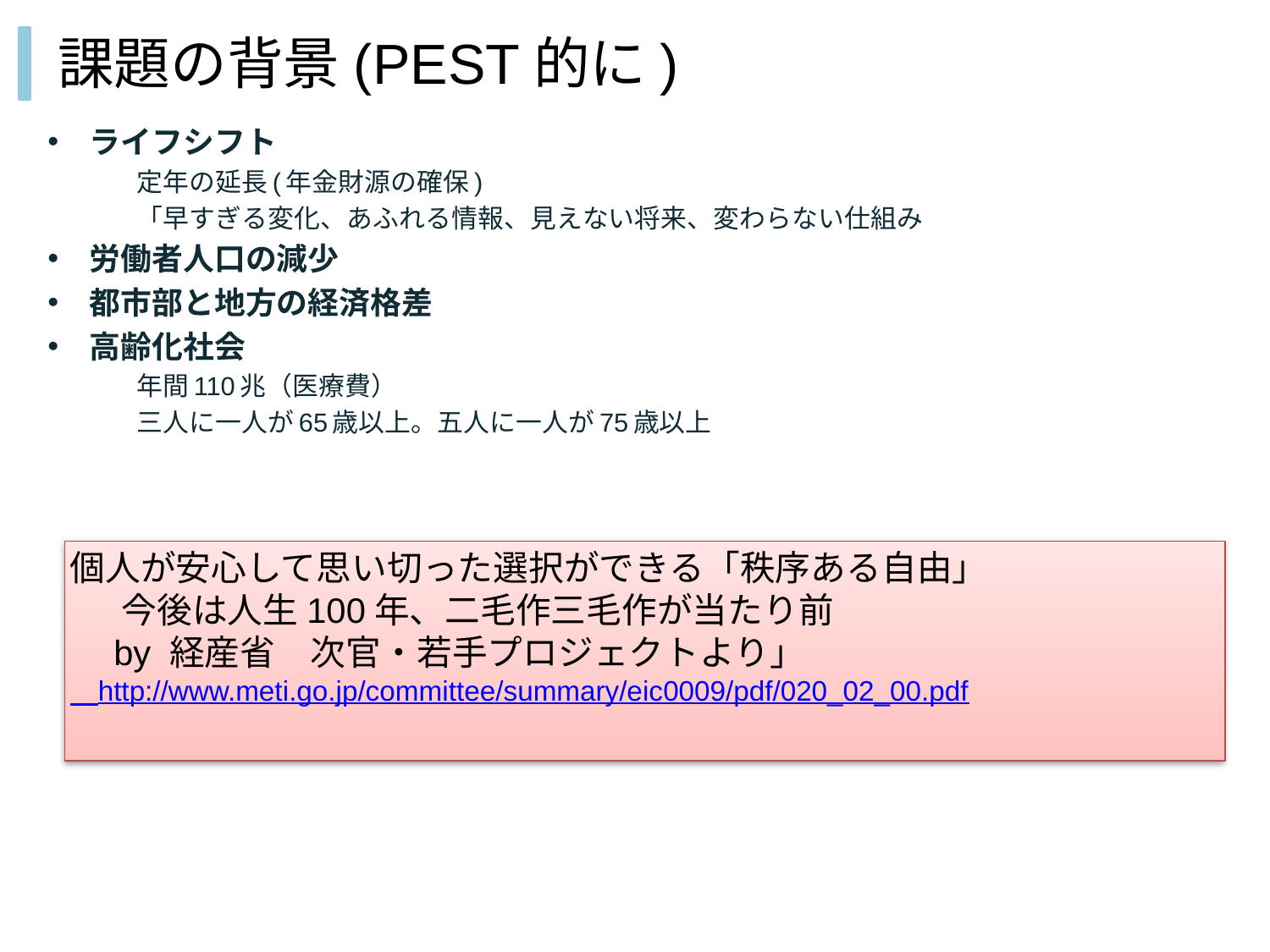

# 課題の背景(PEST的に)
ライフシフト
定年の延長(年金財源の確保)
「早すぎる変化、あふれる情報、見えない将来、変わらない仕組み
労働者人口の減少
都市部と地方の経済格差
高齢化社会
年間110兆（医療費）
三人に一人が65歳以上。五人に一人が75歳以上

個人が安心して思い切った選択ができる「秩序ある自由」
 　今後は人生100年、二毛作三毛作が当たり前
　by 経産省　次官・若手プロジェクトより」
　http://www.meti.go.jp/committee/summary/eic0009/pdf/020_02_00.pdf